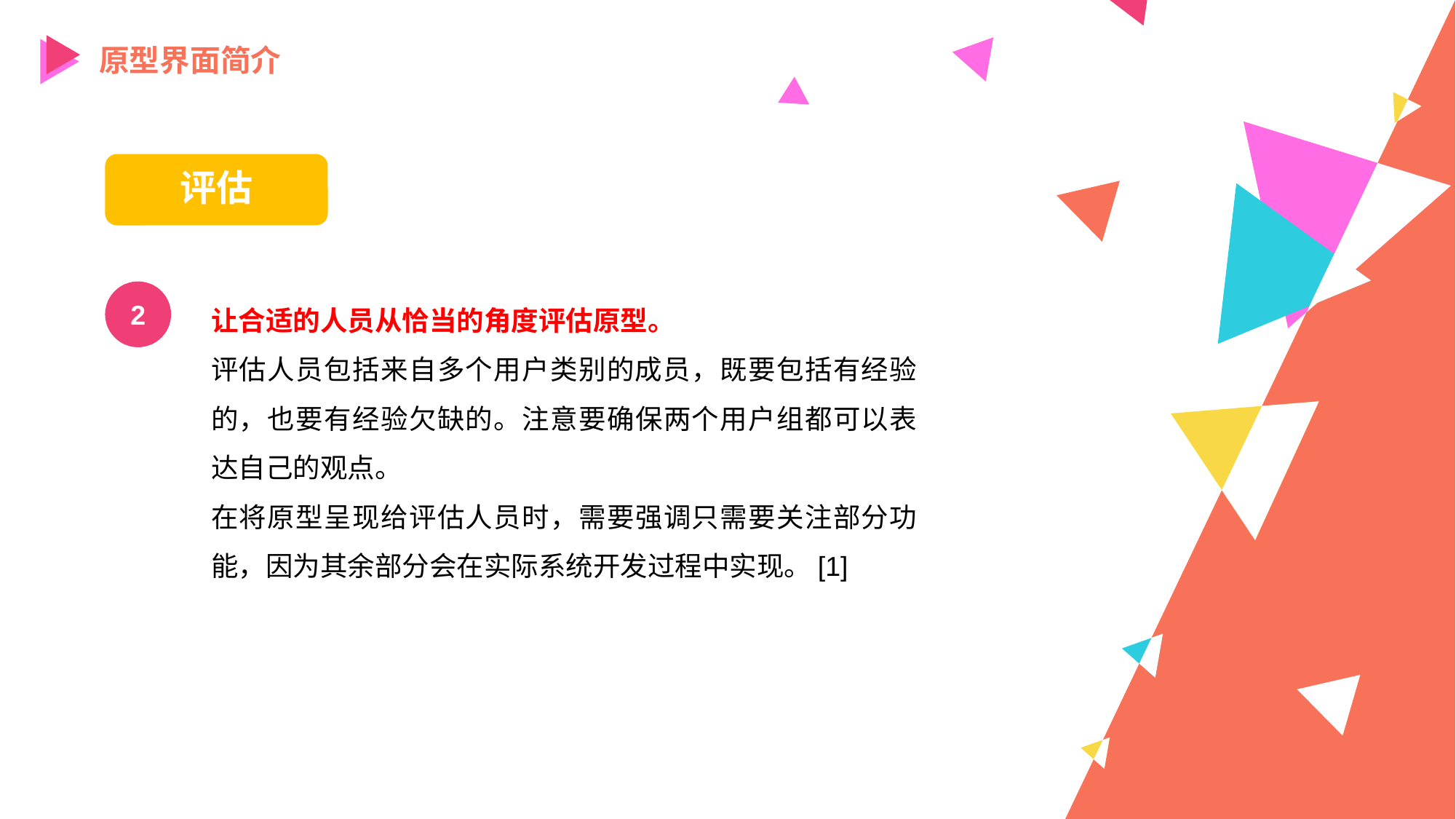

原型界面简介

评估

2
让合适的人员从恰当的角度评估原型。
评估人员包括来自多个用户类别的成员，既要包括有经验的，也要有经验欠缺的。注意要确保两个用户组都可以表达自己的观点。
在将原型呈现给评估人员时，需要强调只需要关注部分功能，因为其余部分会在实际系统开发过程中实现。[1]